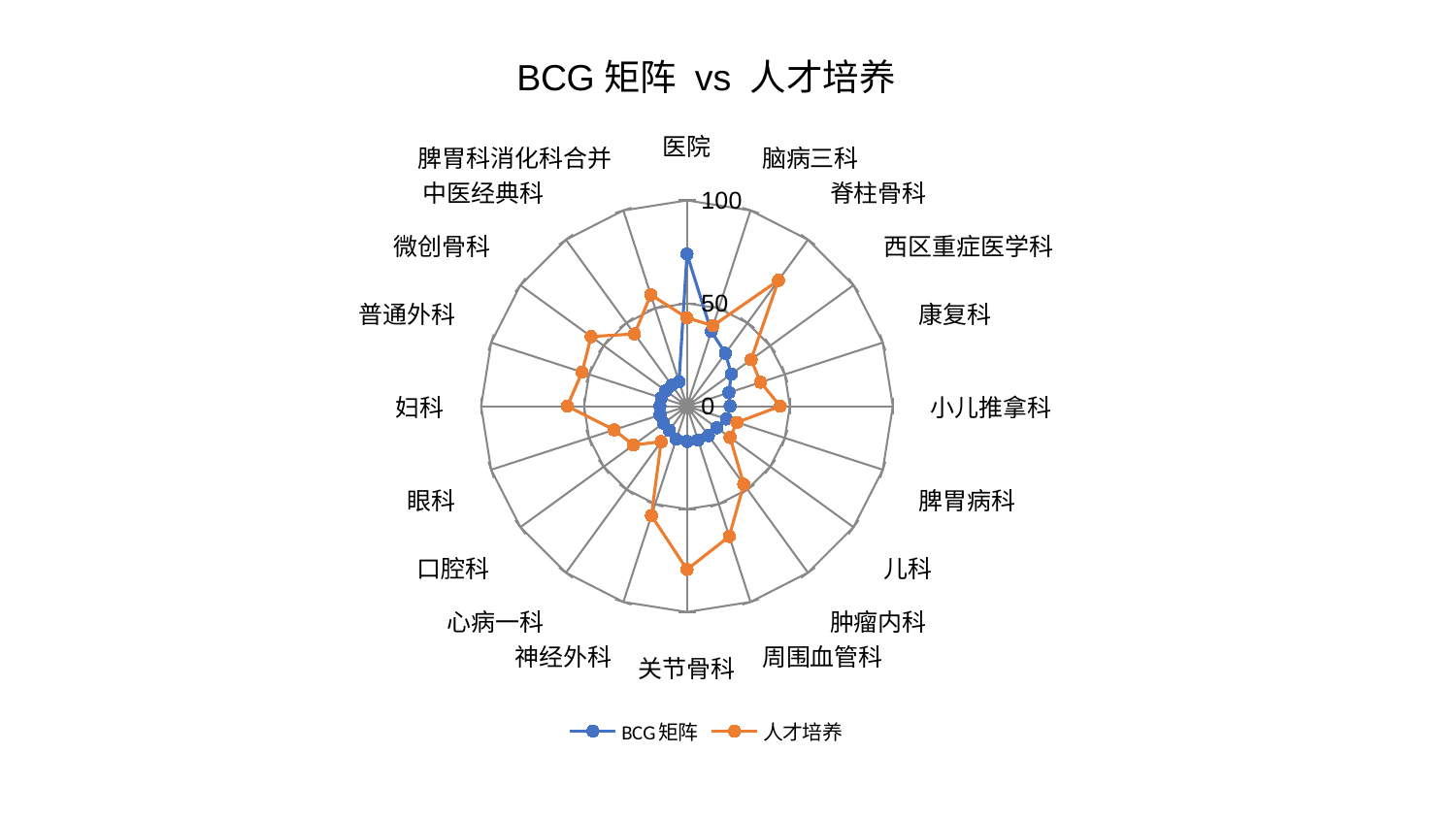

### Chart: BCG矩阵 vs 人才培养

| Category | BCG矩阵 | 人才培养 |
|---|---|---|
| 医院 | 73.91167455659351 | 42.9287794499555 |
| 脑病三科 | 38.200624603567725 | 41.140122678189925 |
| 脊柱骨科 | 31.81446255757083 | 75.6007883653566 |
| 西区重症医学科 | 26.61449357850511 | 38.5201449756671 |
| 康复科 | 21.436446743294795 | 37.61807231591872 |
| 小儿推拿科 | 20.9905178210979 | 45.30224791962305 |
| 脾胃病科 | 20.159615360103437 | 25.531335078232896 |
| 儿科 | 17.848290726079057 | 25.848125711776778 |
| 肿瘤内科 | 17.682074187757188 | 46.94075160355491 |
| 周围血管科 | 17.334239053465673 | 66.54192121287763 |
| 关节骨科 | 17.12059571239579 | 79.34434141451804 |
| 神经外科 | 16.86165557078275 | 55.899032283800125 |
| 心病一科 | 14.546639907994628 | 21.31540874486904 |
| 口腔科 | 14.06762589050694 | 32.157290299098314 |
| 眼科 | 13.761572113852317 | 37.22489152809768 |
| 妇科 | 13.156249438531999 | 58.13871275783331 |
| 普通外科 | 13.111619555397501 | 53.54268565101976 |
| 微创骨科 | 12.732791772193693 | 57.55171141744241 |
| 中医经典科 | 12.629067421584137 | 43.370372045114486 |
| 脾胃科消化科合并 | 12.54887935149368 | 56.92219890841457 |
84